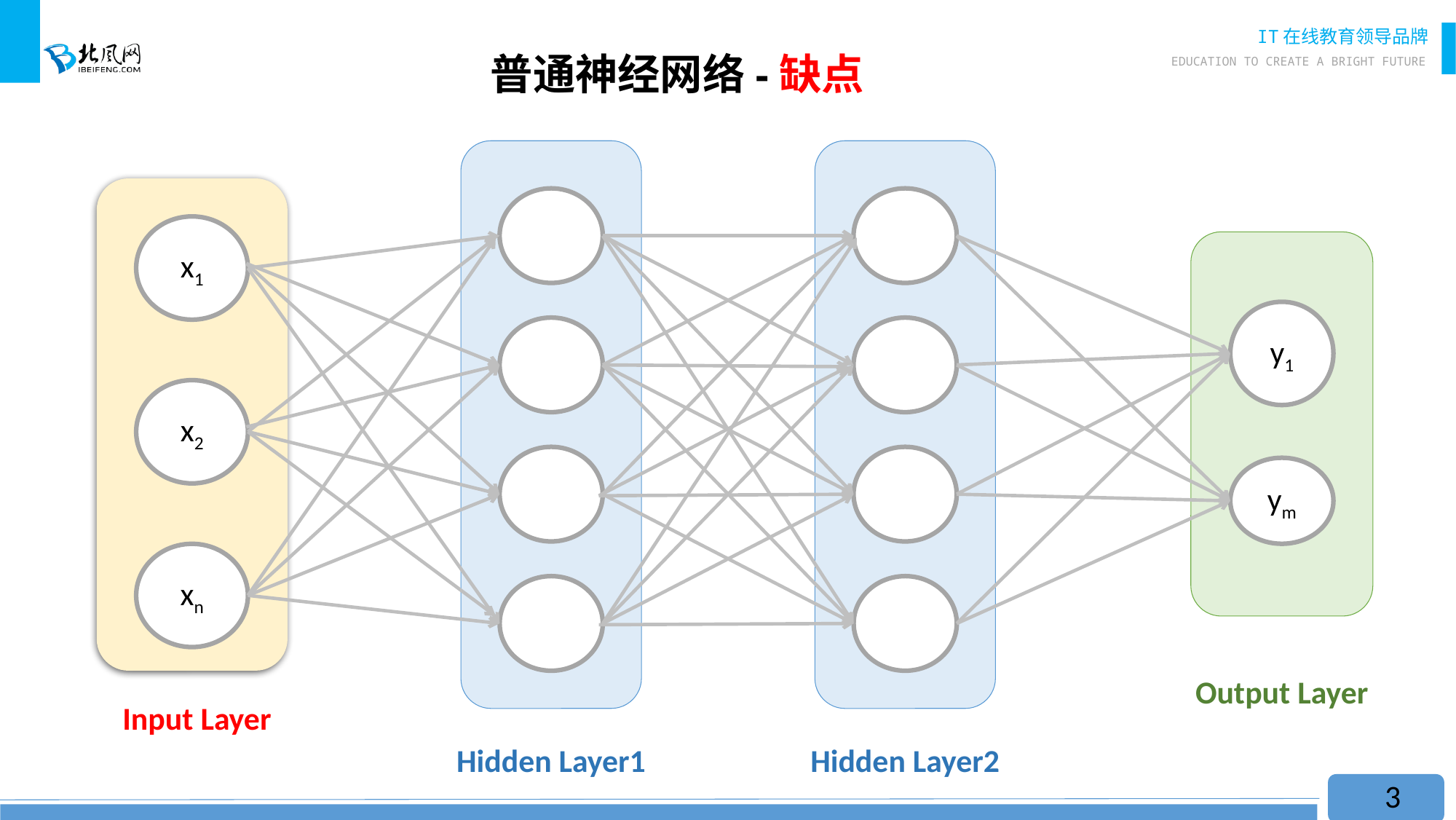

# 普通神经网络-缺点

x1
x2
xn

y1
ym
Output Layer
Input Layer
Hidden Layer1
Hidden Layer2